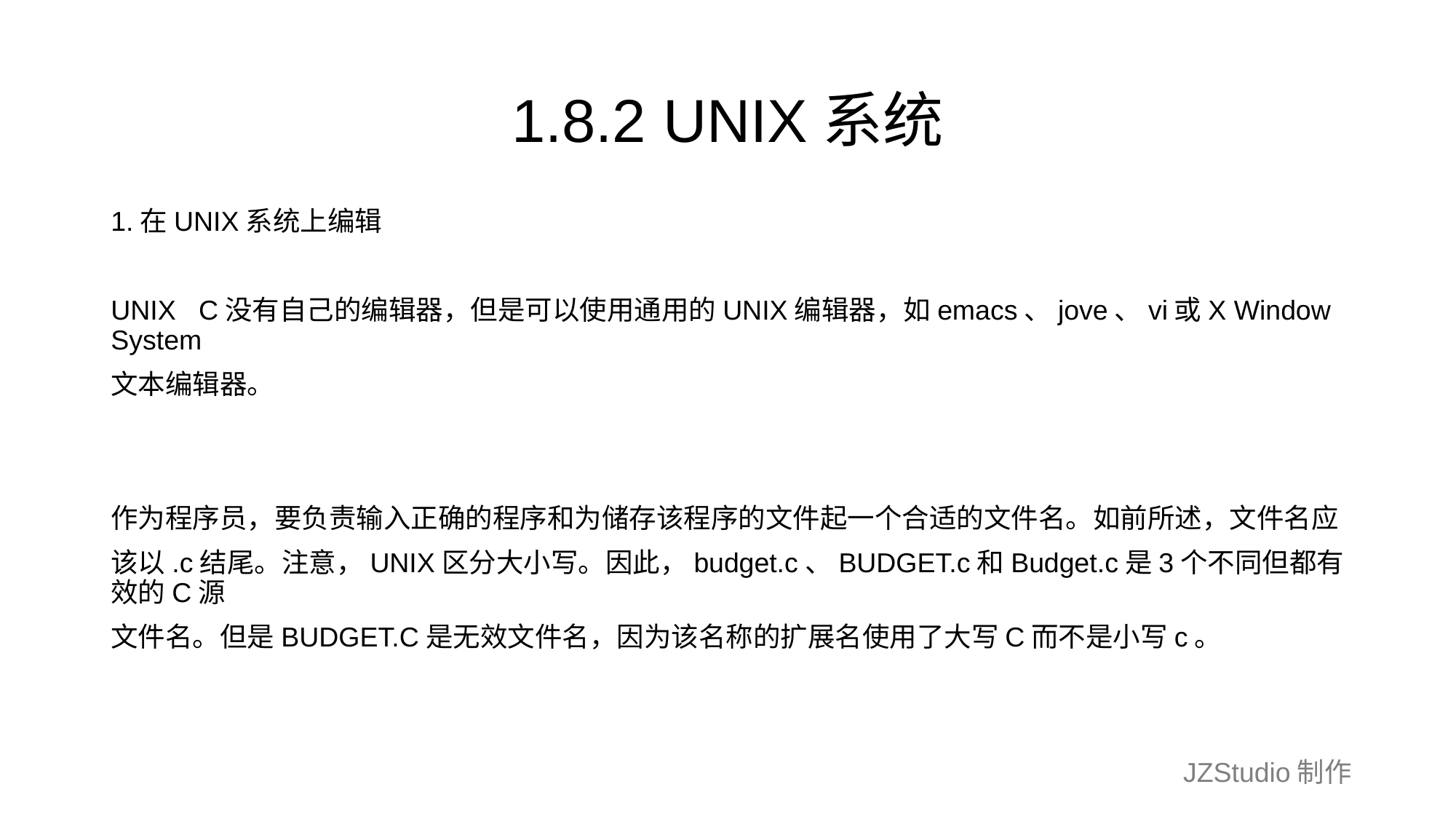

# 1.8.2 UNIX系统
1.在UNIX系统上编辑

UNIX   C没有自己的编辑器，但是可以使用通用的UNIX编辑器，如emacs、jove、vi或X Window System
文本编辑器。

作为程序员，要负责输入正确的程序和为储存该程序的文件起一个合适的文件名。如前所述，文件名应
该以.c结尾。注意，UNIX区分大小写。因此，budget.c、BUDGET.c和Budget.c是3个不同但都有效的C源
文件名。但是BUDGET.C是无效文件名，因为该名称的扩展名使用了大写C而不是小写c。